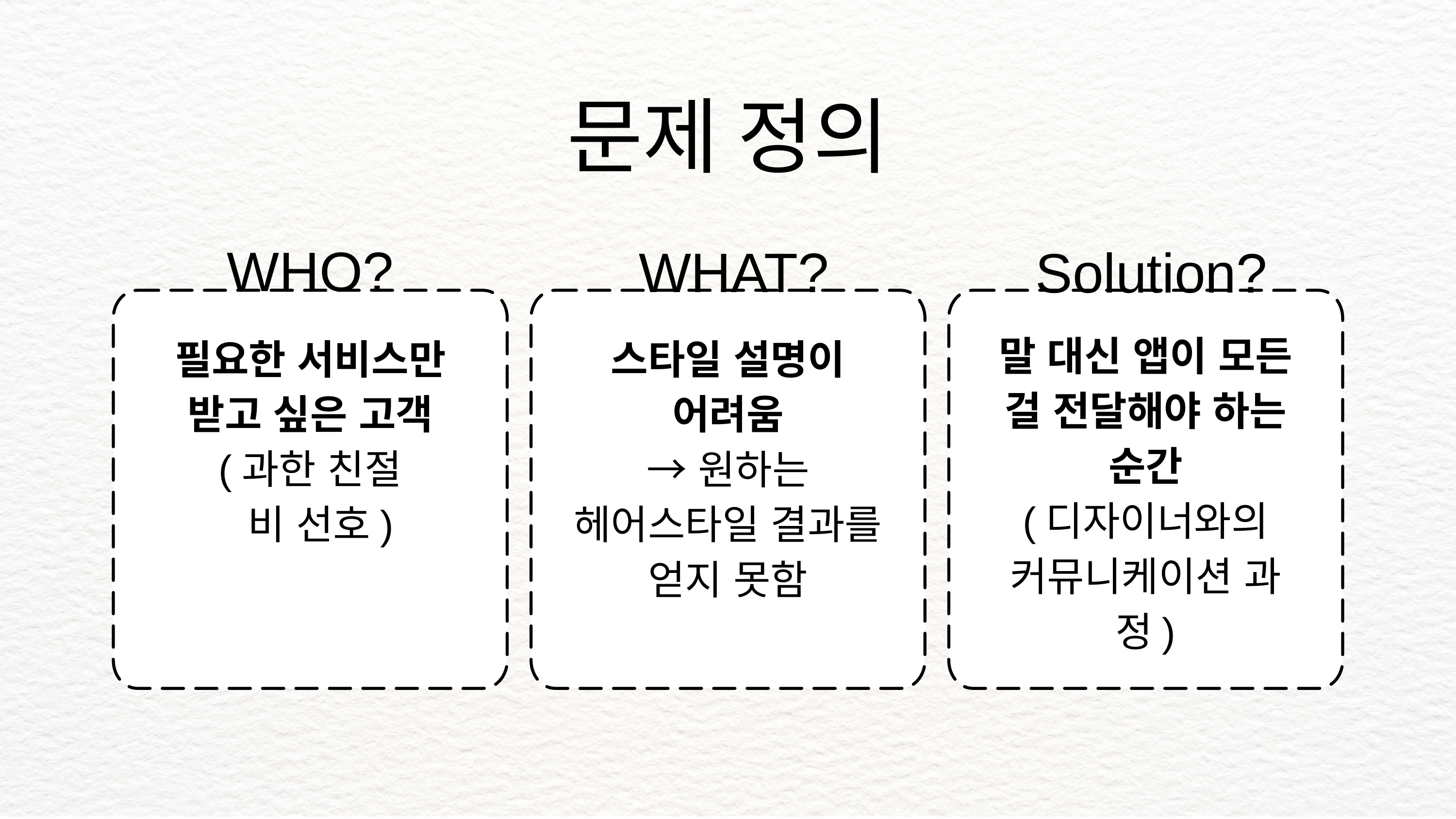

문제 정의
WHO?
WHAT?
Solution?

말 대신 앱이 모든 걸 전달해야 하는 순간
(디자이너와의 커뮤니케이션 과정)
스타일 설명이 어려움
→ 원하는 헤어스타일 결과를 얻지 못함
필요한 서비스만
받고 싶은 고객
(과한 친절
 비 선호)